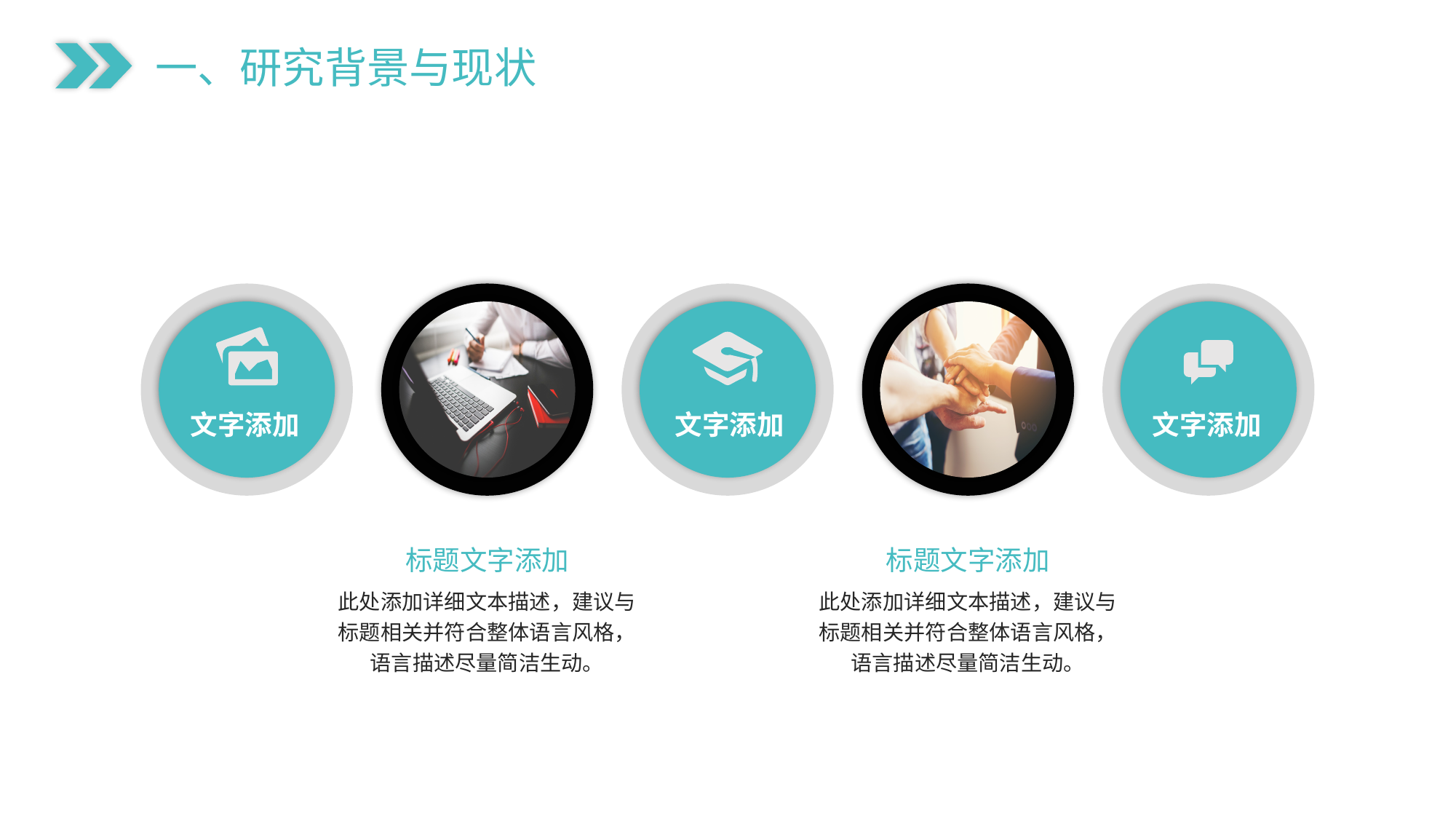

一、研究背景与现状

文字添加

文字添加

文字添加

标题文字添加
此处添加详细文本描述，建议与标题相关并符合整体语言风格，语言描述尽量简洁生动。
标题文字添加
此处添加详细文本描述，建议与标题相关并符合整体语言风格，语言描述尽量简洁生动。